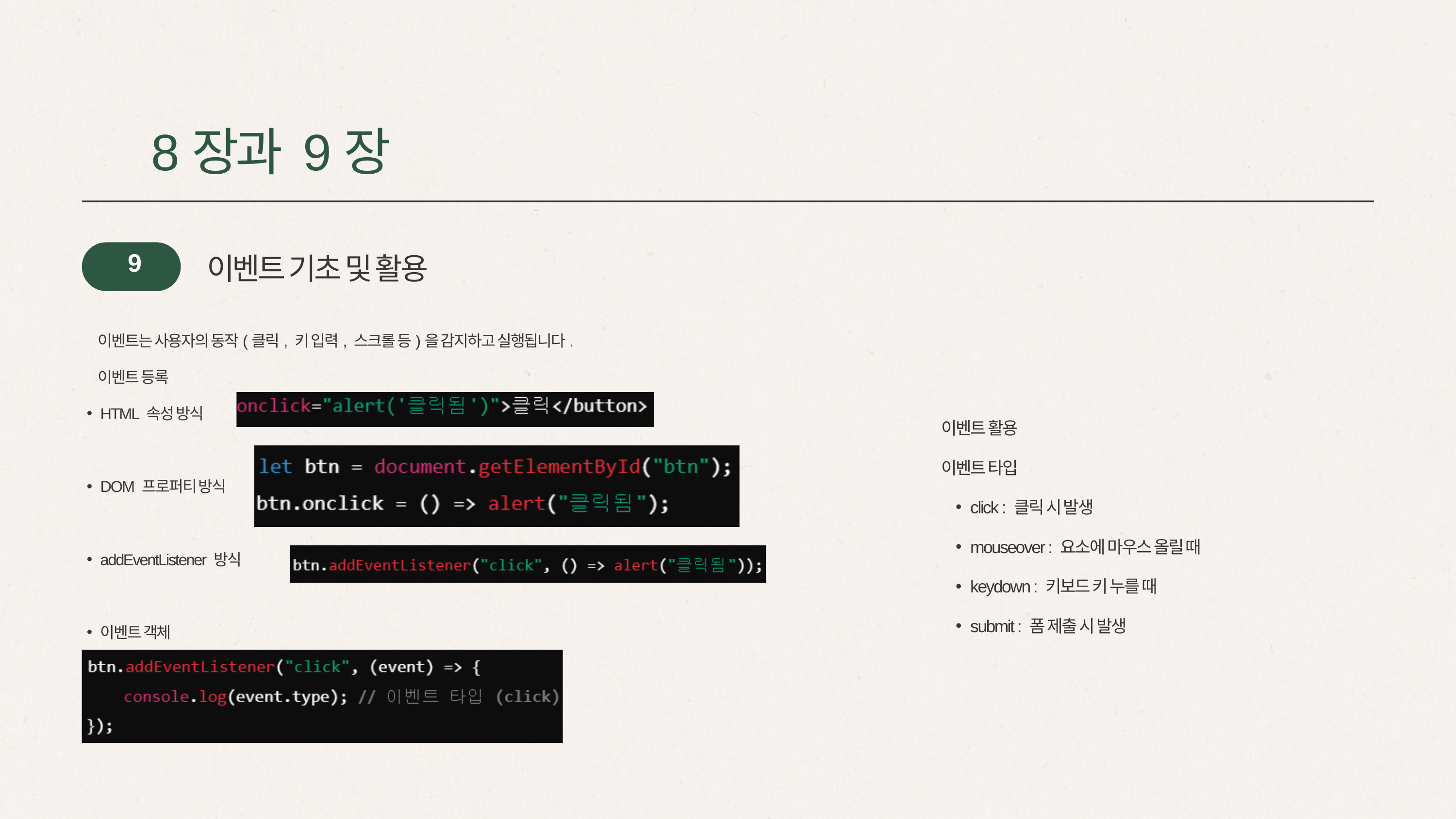

8장과 9장

 9
이벤트 기초 및 활용

        이벤트는 사용자의 동작(클릭, 키 입력, 스크롤 등)을 감지하고 실행됩니다.
        이벤트 등록
HTML 속성 방식

DOM 프로퍼티 방식

addEventListener 방식

이벤트 객체

이벤트 활용
이벤트 타입
click : 클릭 시 발생
mouseover : 요소에 마우스 올릴 때
keydown : 키보드 키 누를 때
submit : 폼 제출 시 발생